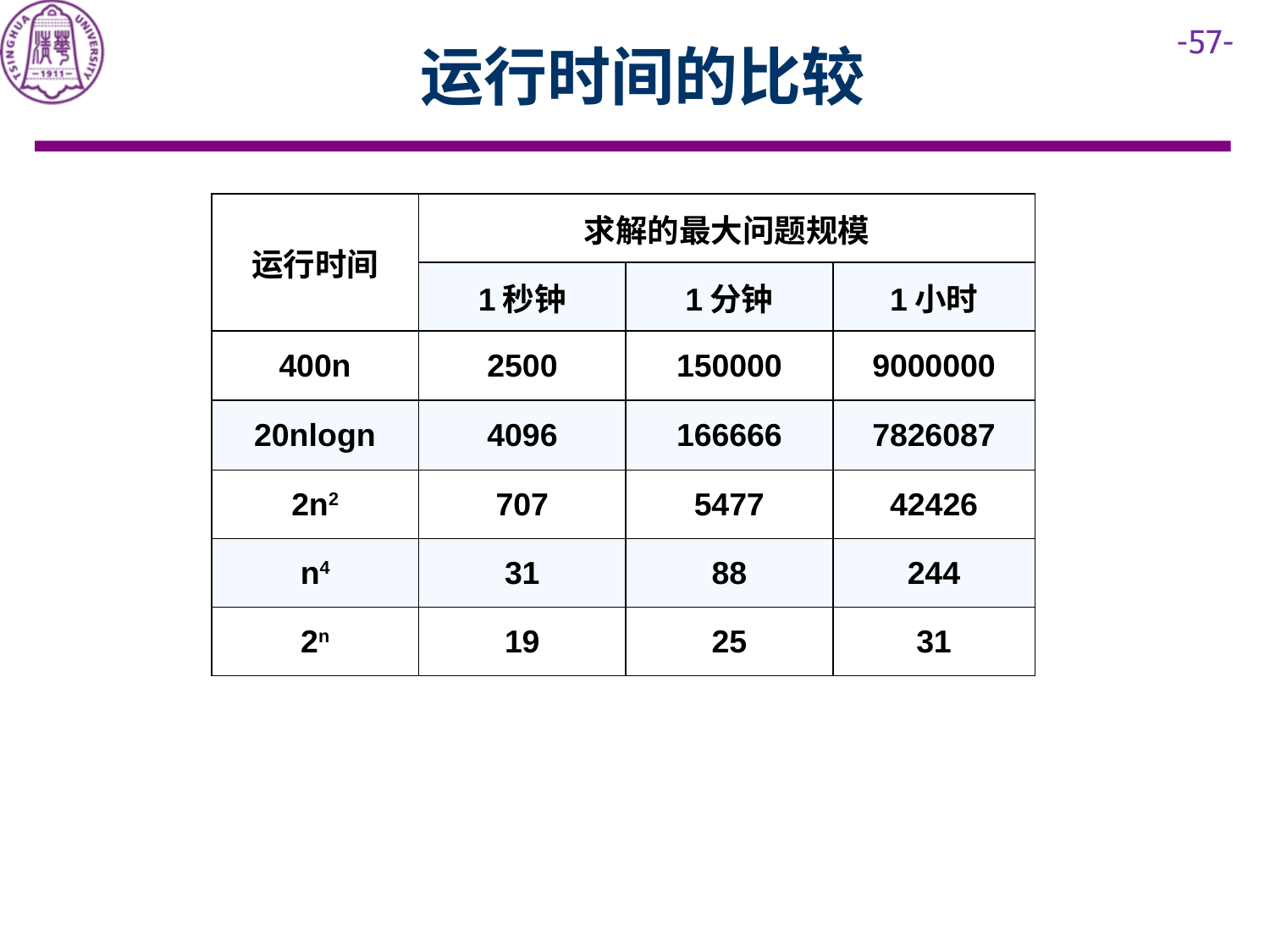

# 运行时间的比较
| 运行时间 | 求解的最大问题规模 |  |  |
| --- | --- | --- | --- |
|  | 1秒钟 | 1分钟 | 1小时 |
| 400n | 2500 | 150000 | 9000000 |
| 20nlogn | 4096 | 166666 | 7826087 |
| 2n2 | 707 | 5477 | 42426 |
| n4 | 31 | 88 | 244 |
| 2n | 19 | 25 | 31 |